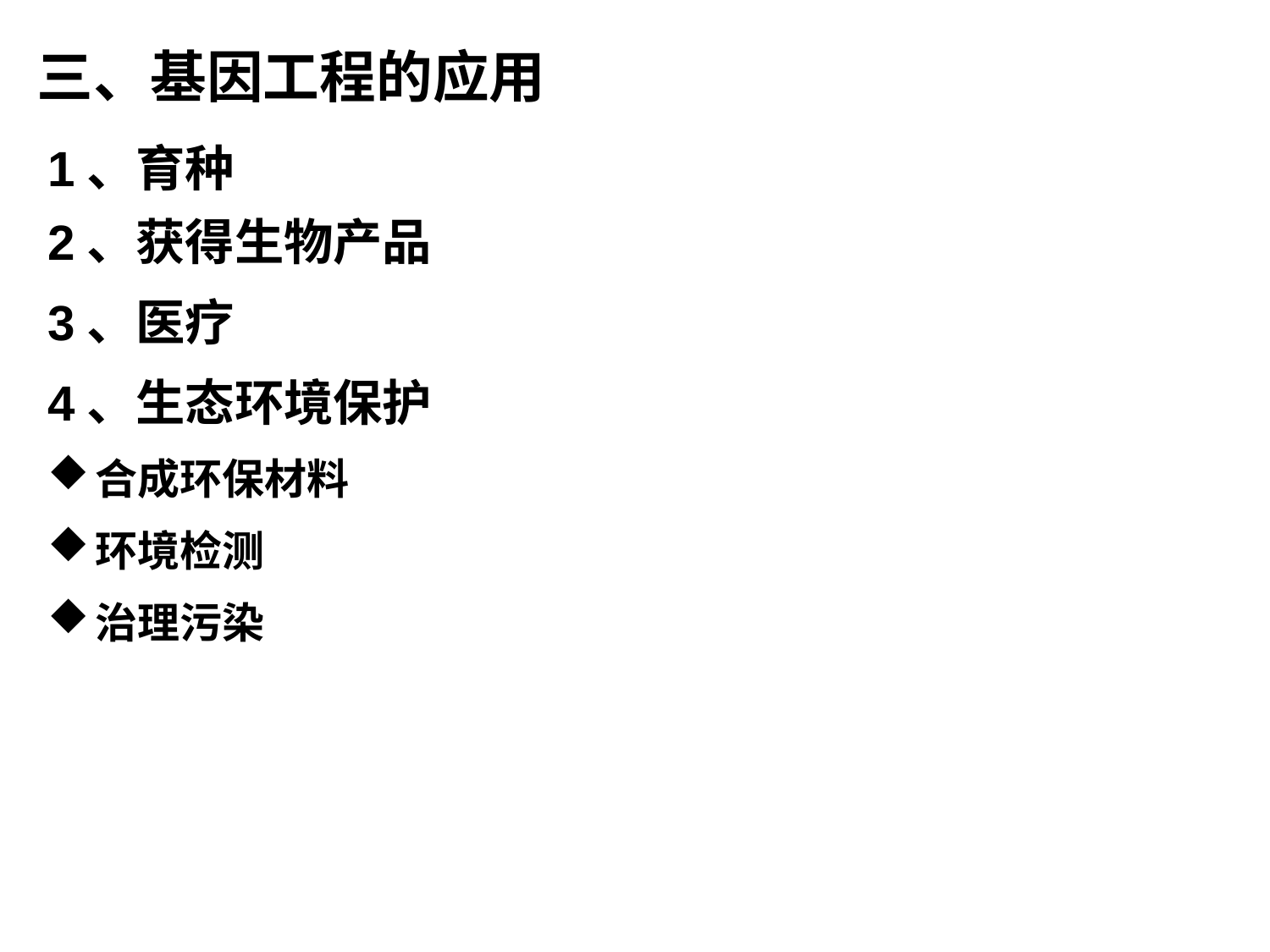

三、基因工程的应用
1、育种
2、获得生物产品
3、医疗
4、生态环境保护
合成环保材料
环境检测
治理污染